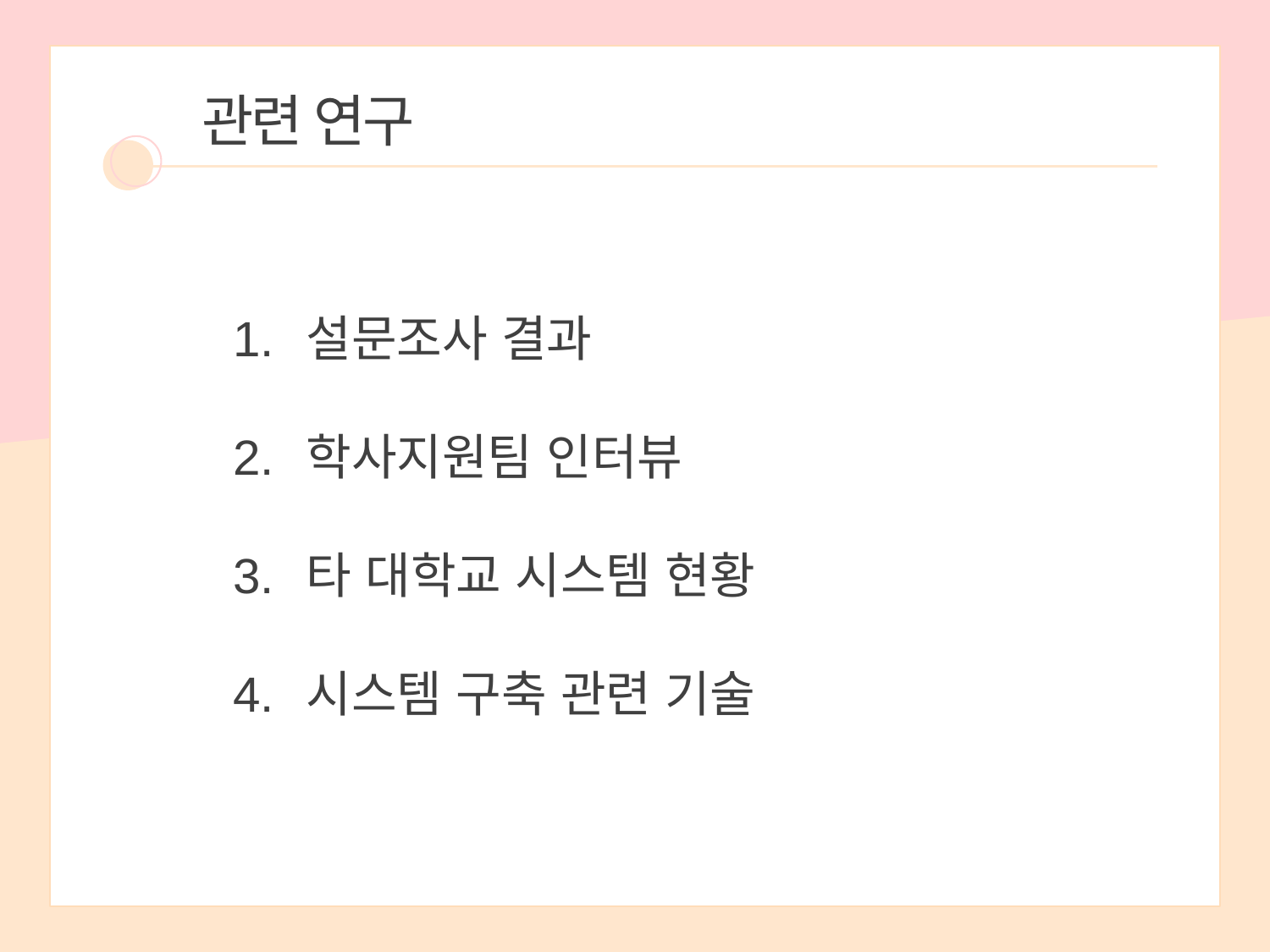

관련 연구
 설문조사 결과
 학사지원팀 인터뷰
 타 대학교 시스템 현황
 시스템 구축 관련 기술